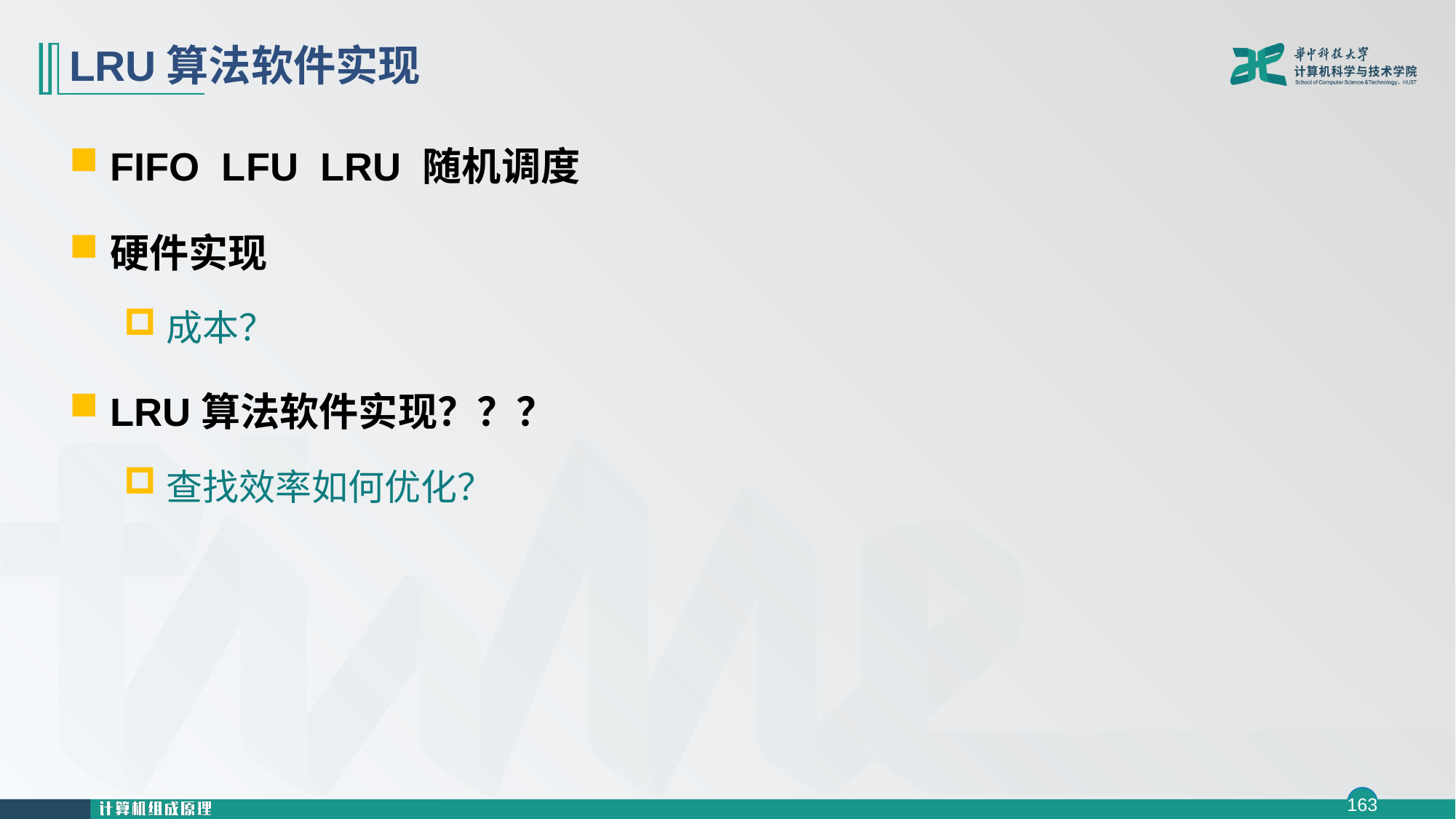

# LRU算法软件实现
FIFO  LFU  LRU 随机调度
硬件实现
成本？
LRU算法软件实现？？？
查找效率如何优化？